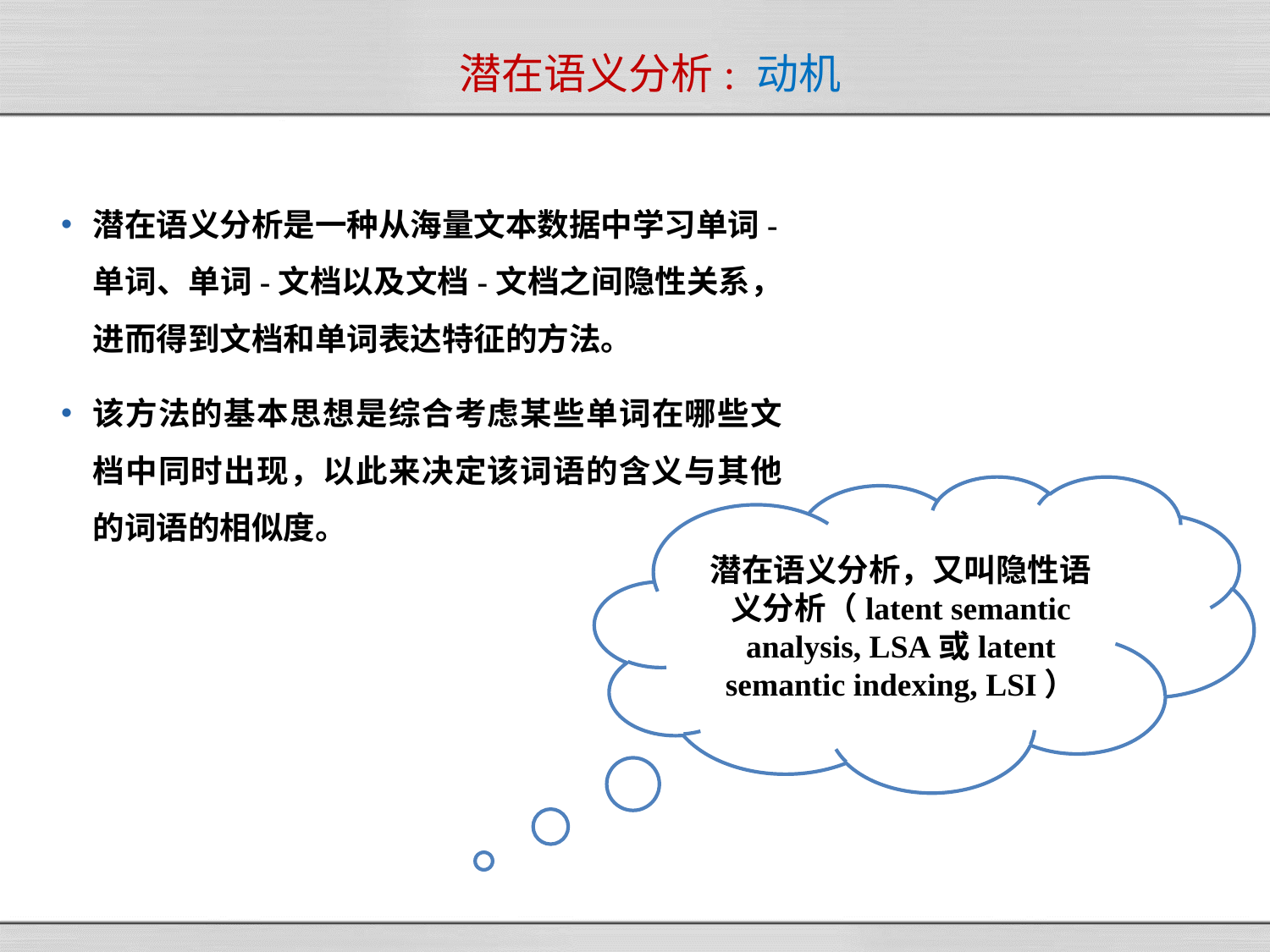

# 潜在语义分析: 动机
潜在语义分析是一种从海量文本数据中学习单词-单词、单词-文档以及文档-文档之间隐性关系，进而得到文档和单词表达特征的方法。
该方法的基本思想是综合考虑某些单词在哪些文档中同时出现，以此来决定该词语的含义与其他的词语的相似度。
潜在语义分析，又叫隐性语义分析（latent semantic analysis, LSA或latent semantic indexing, LSI）